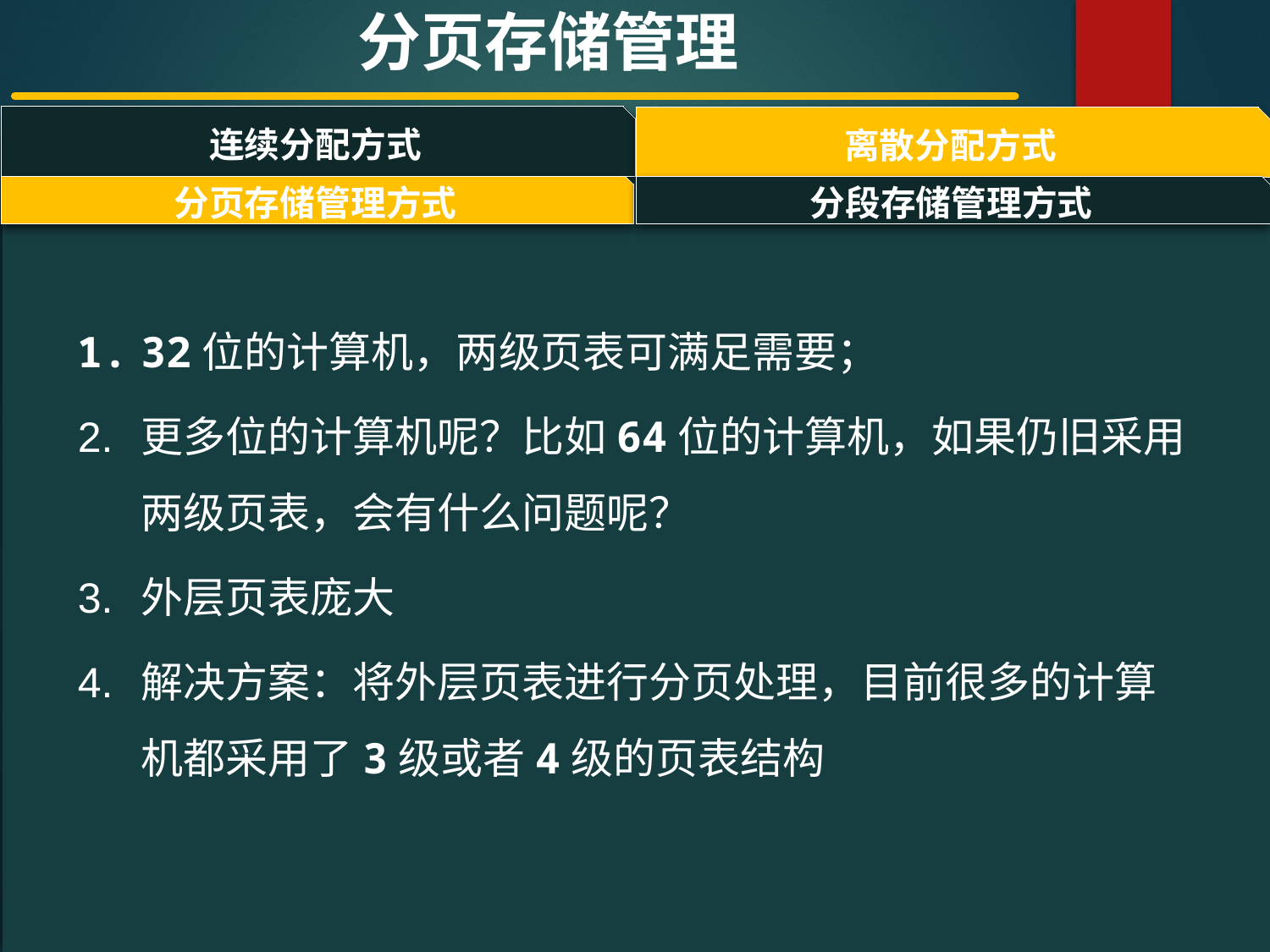

分页存储管理
连续分配方式
离散分配方式
#
分页存储管理方式
分段存储管理方式
32位的计算机，两级页表可满足需要；
更多位的计算机呢？比如64位的计算机，如果仍旧采用两级页表，会有什么问题呢？
外层页表庞大
解决方案：将外层页表进行分页处理，目前很多的计算机都采用了3级或者4级的页表结构